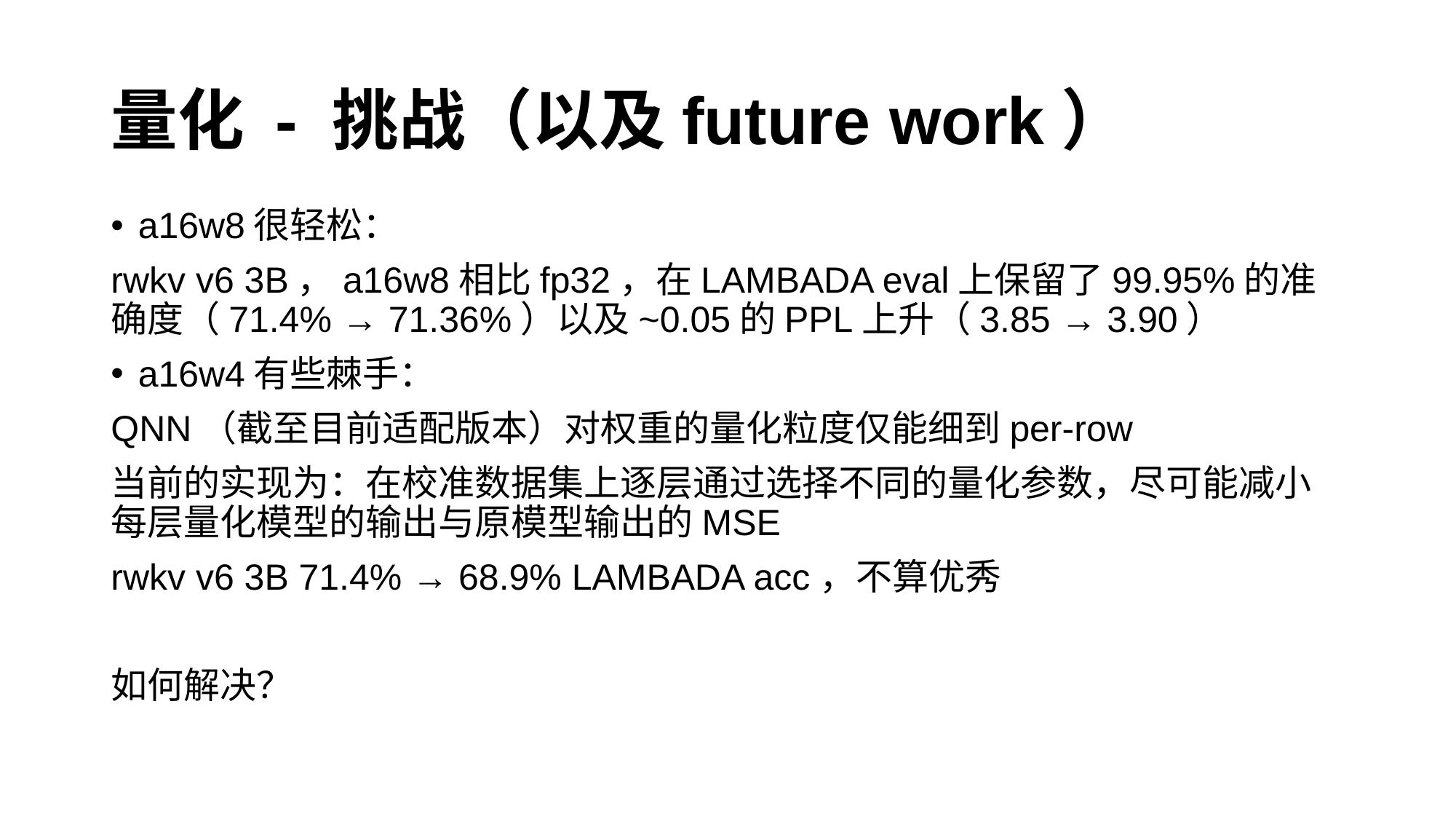

# 量化 - 挑战（以及future work）
a16w8很轻松：
rwkv v6 3B，a16w8相比fp32，在LAMBADA eval上保留了99.95%的准确度（71.4% → 71.36%）以及~0.05的PPL上升（3.85 → 3.90）
a16w4有些棘手：
QNN（截至目前适配版本）对权重的量化粒度仅能细到per-row
当前的实现为：在校准数据集上逐层通过选择不同的量化参数，尽可能减小每层量化模型的输出与原模型输出的MSE
rwkv v6 3B 71.4% → 68.9% LAMBADA acc，不算优秀

如何解决？